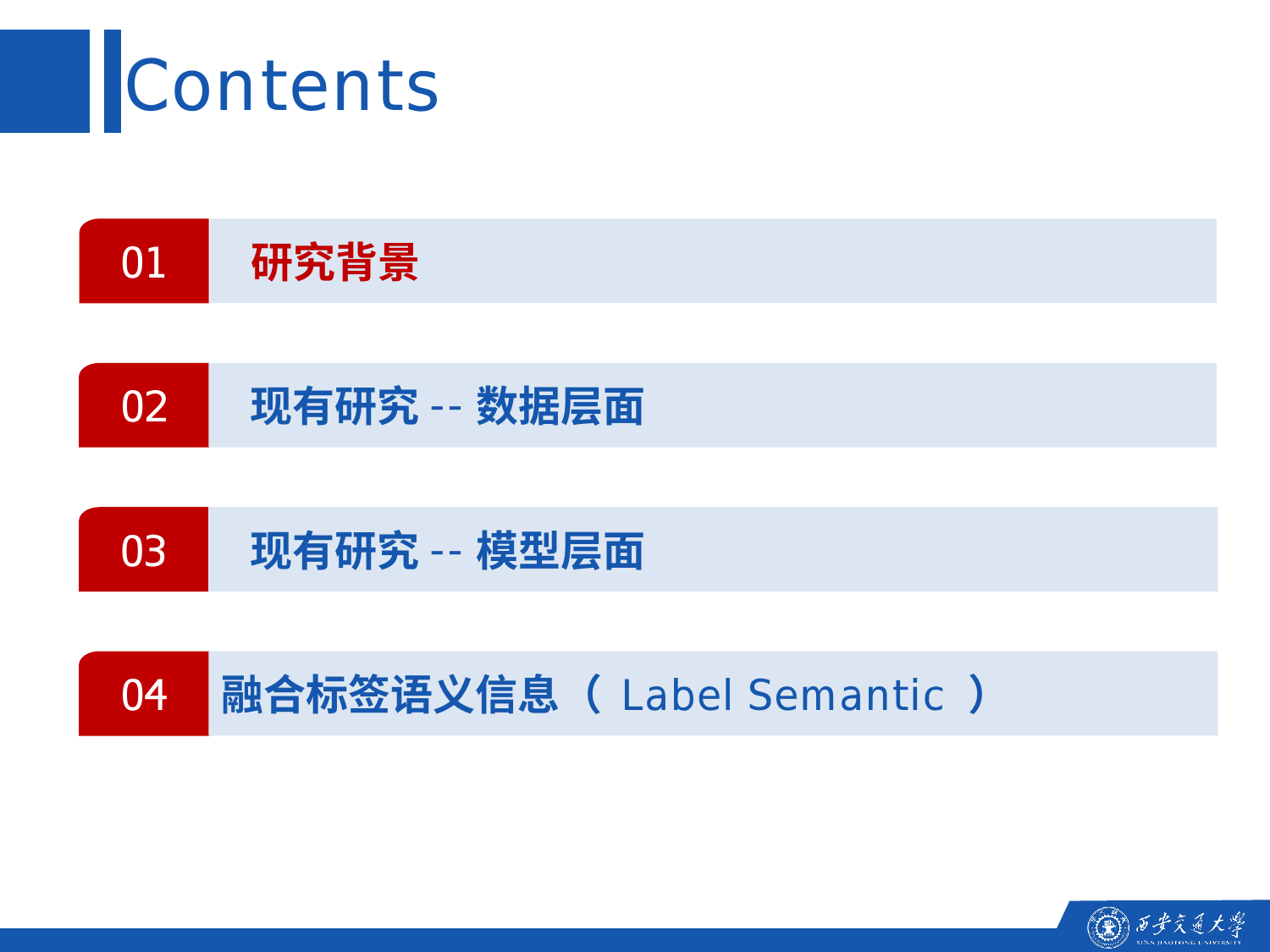

Contents
01
  研究背景
02
  现有研究--数据层面
03
  现有研究--模型层面
04
融合标签语义信息（ Label Semantic ）